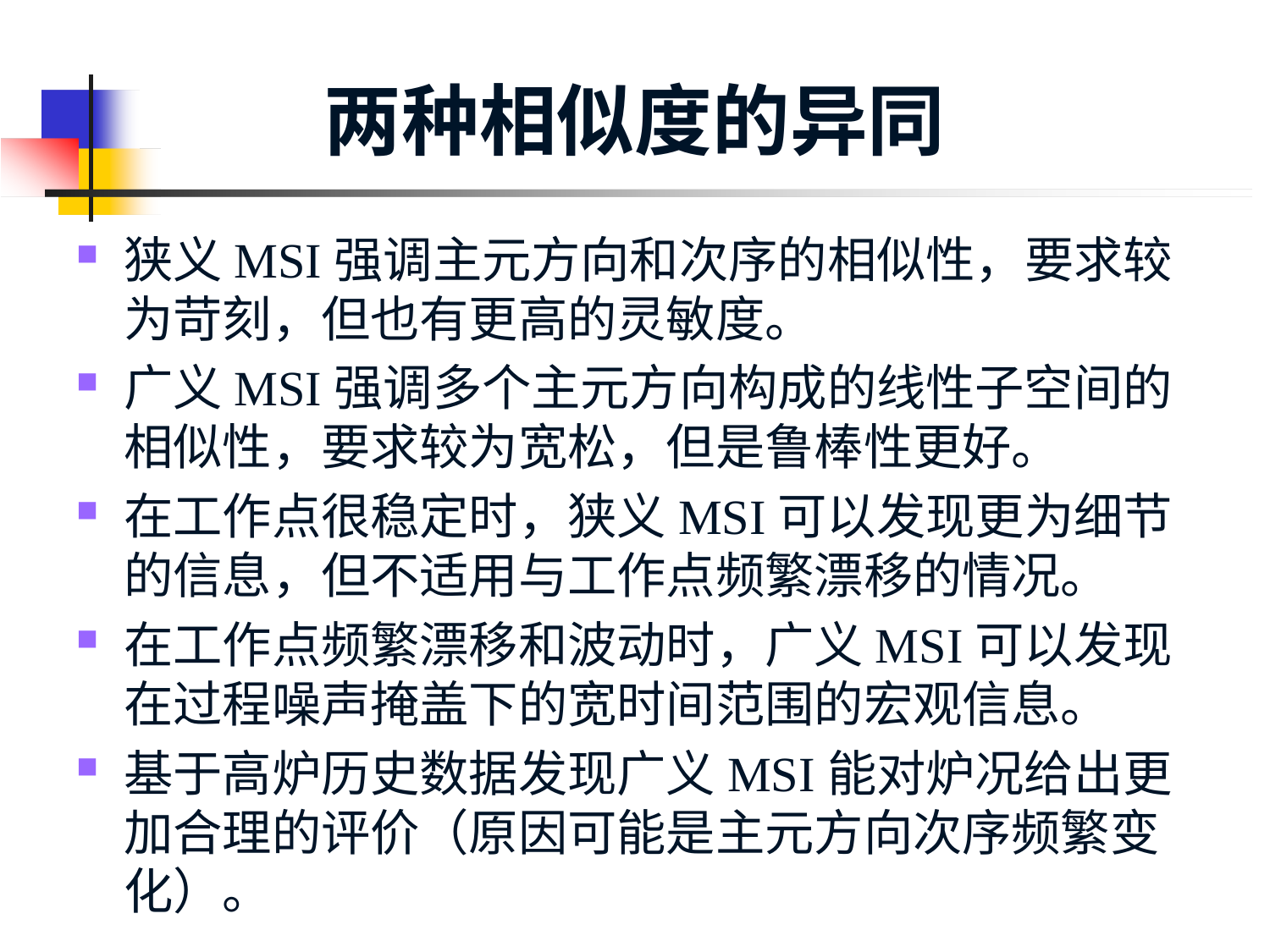

# 两种相似度的异同
狭义MSI强调主元方向和次序的相似性，要求较为苛刻，但也有更高的灵敏度。
广义MSI强调多个主元方向构成的线性子空间的相似性，要求较为宽松，但是鲁棒性更好。
在工作点很稳定时，狭义MSI可以发现更为细节的信息，但不适用与工作点频繁漂移的情况。
在工作点频繁漂移和波动时，广义MSI可以发现在过程噪声掩盖下的宽时间范围的宏观信息。
基于高炉历史数据发现广义MSI能对炉况给出更加合理的评价（原因可能是主元方向次序频繁变化）。